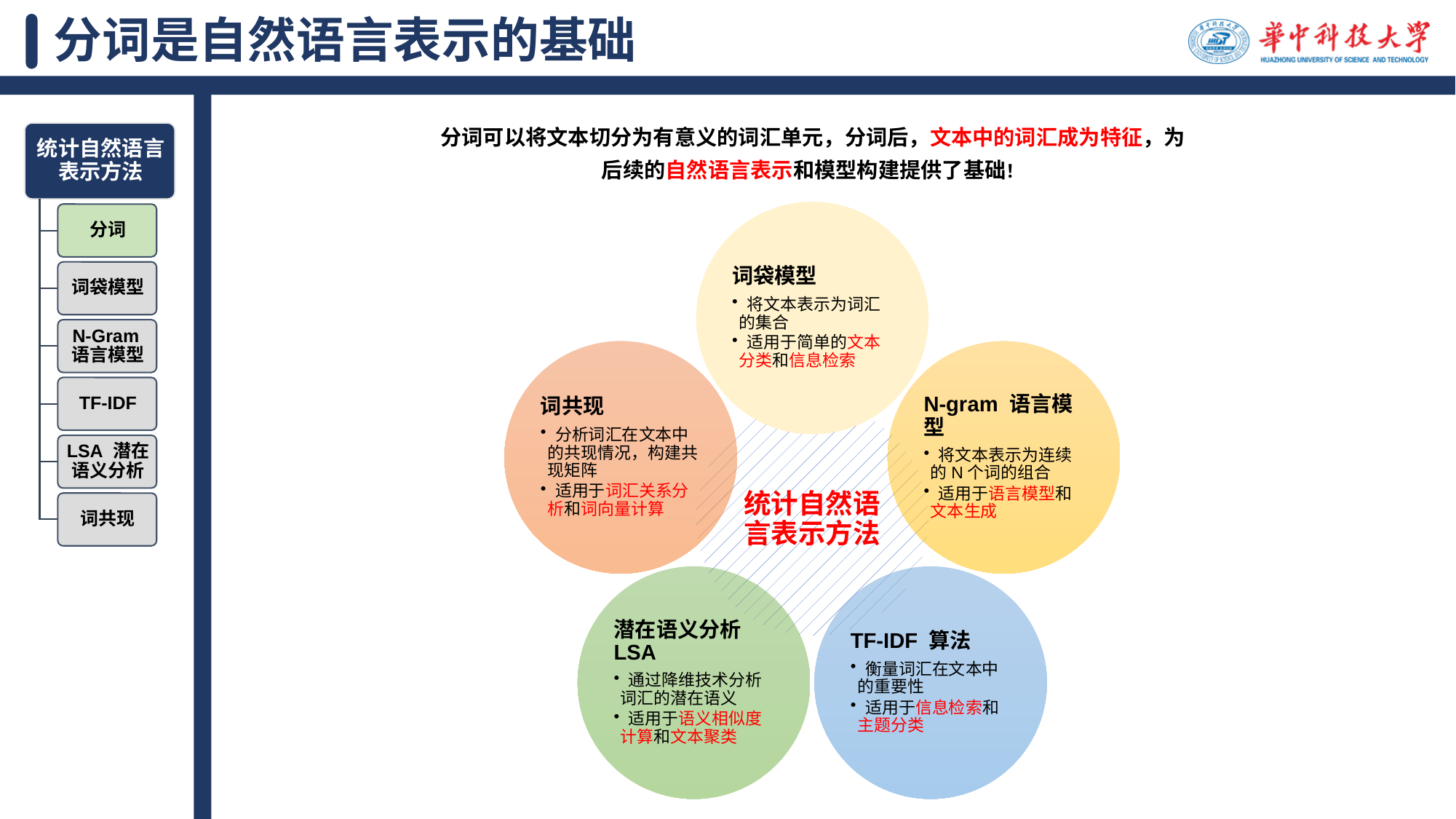

# 分词是自然语言表示的基础
分词可以将文本切分为有意义的词汇单元，分词后，文本中的词汇成为特征，为后续的自然语言表示和模型构建提供了基础！
统计自然语言表示方法
分词
词袋模型
N-Gram语言模型
TF-IDF
LSA 潜在语义分析
词共现
统计自然语言表示方法
词袋模型
 将文本表示为词汇的集合
 适用于简单的文本分类和信息检索
N-gram 语言模型
 将文本表示为连续的N个词的组合
 适用于语言模型和文本生成
TF-IDF 算法
 衡量词汇在文本中的重要性
 适用于信息检索和主题分类
潜在语义分析 LSA
 通过降维技术分析词汇的潜在语义
 适用于语义相似度计算和文本聚类
词共现
 分析词汇在文本中的共现情况，构建共现矩阵
 适用于词汇关系分析和词向量计算